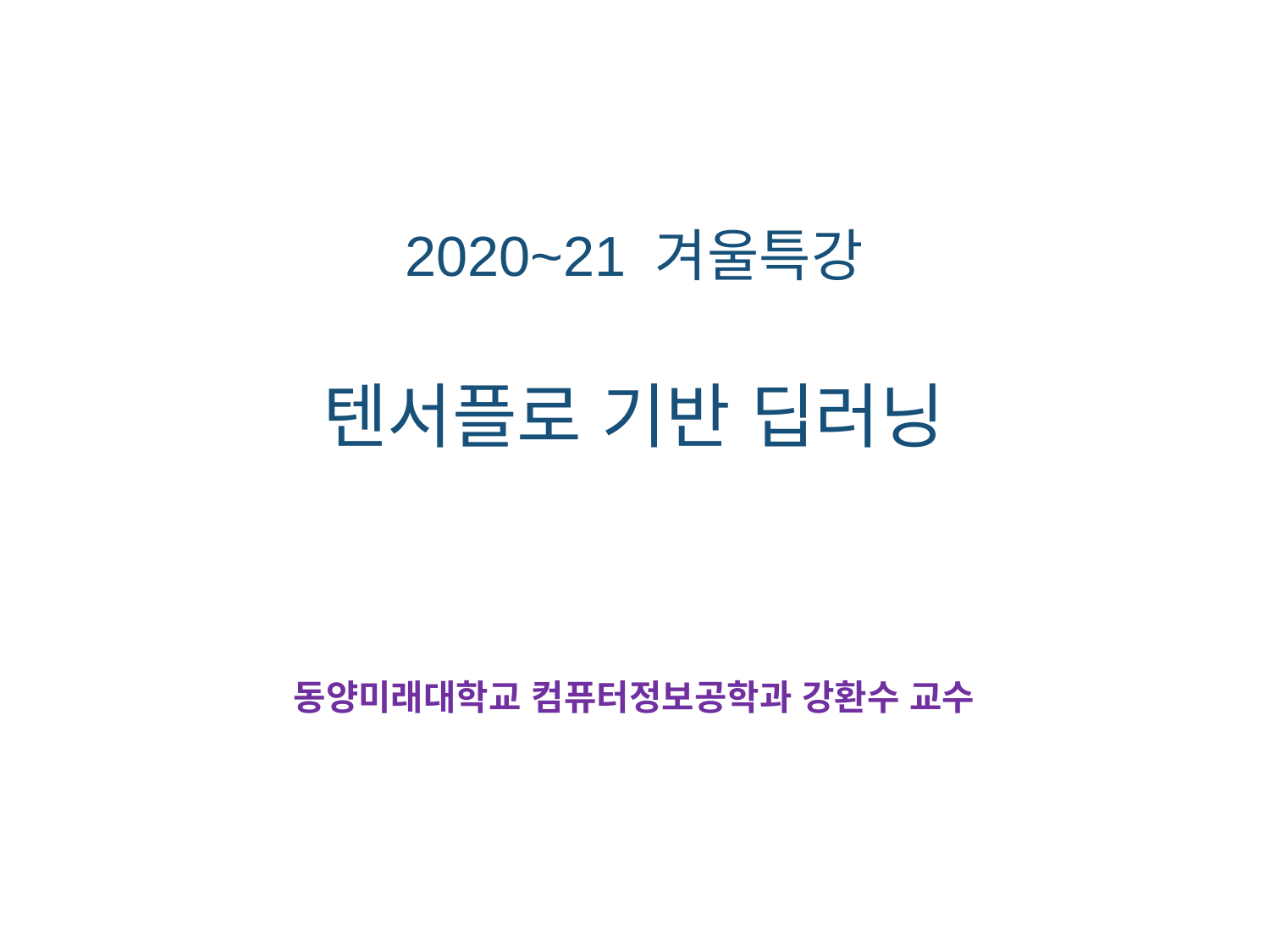

2020~21 겨울특강

텐서플로 기반 딥러닝
동양미래대학교 컴퓨터정보공학과 강환수 교수